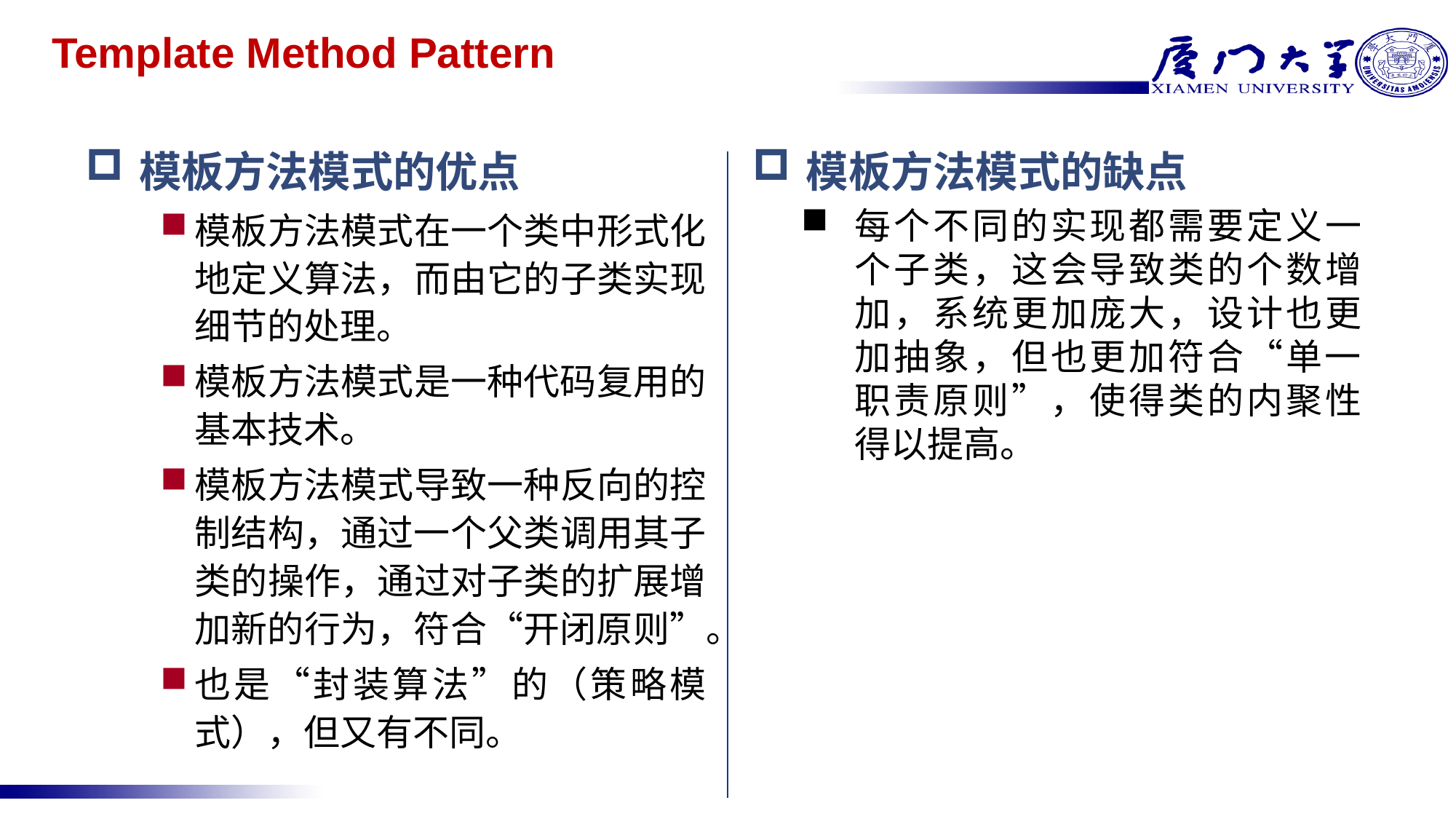

# Template Method Pattern
模板方法模式的优点
模板方法模式在一个类中形式化地定义算法，而由它的子类实现细节的处理。
模板方法模式是一种代码复用的基本技术。
模板方法模式导致一种反向的控制结构，通过一个父类调用其子类的操作，通过对子类的扩展增加新的行为，符合“开闭原则”。
也是“封装算法”的（策略模式），但又有不同。

模板方法模式的缺点
每个不同的实现都需要定义一个子类，这会导致类的个数增加，系统更加庞大，设计也更加抽象，但也更加符合“单一职责原则”，使得类的内聚性得以提高。